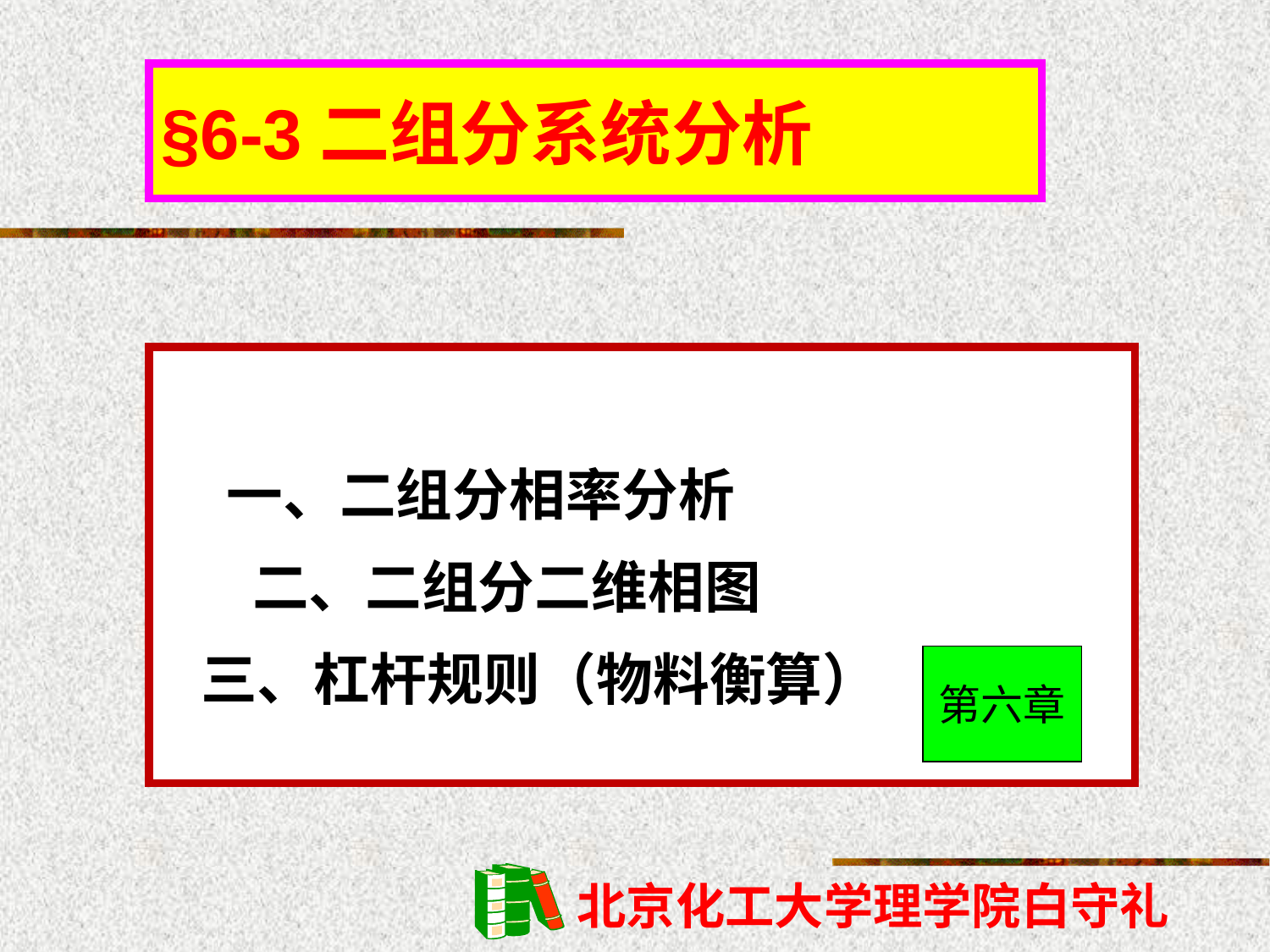

§6-3二组分系统分析

    一、二组分相率分析
      二、二组分二维相图
  三、杠杆规则（物料衡算）

第六章